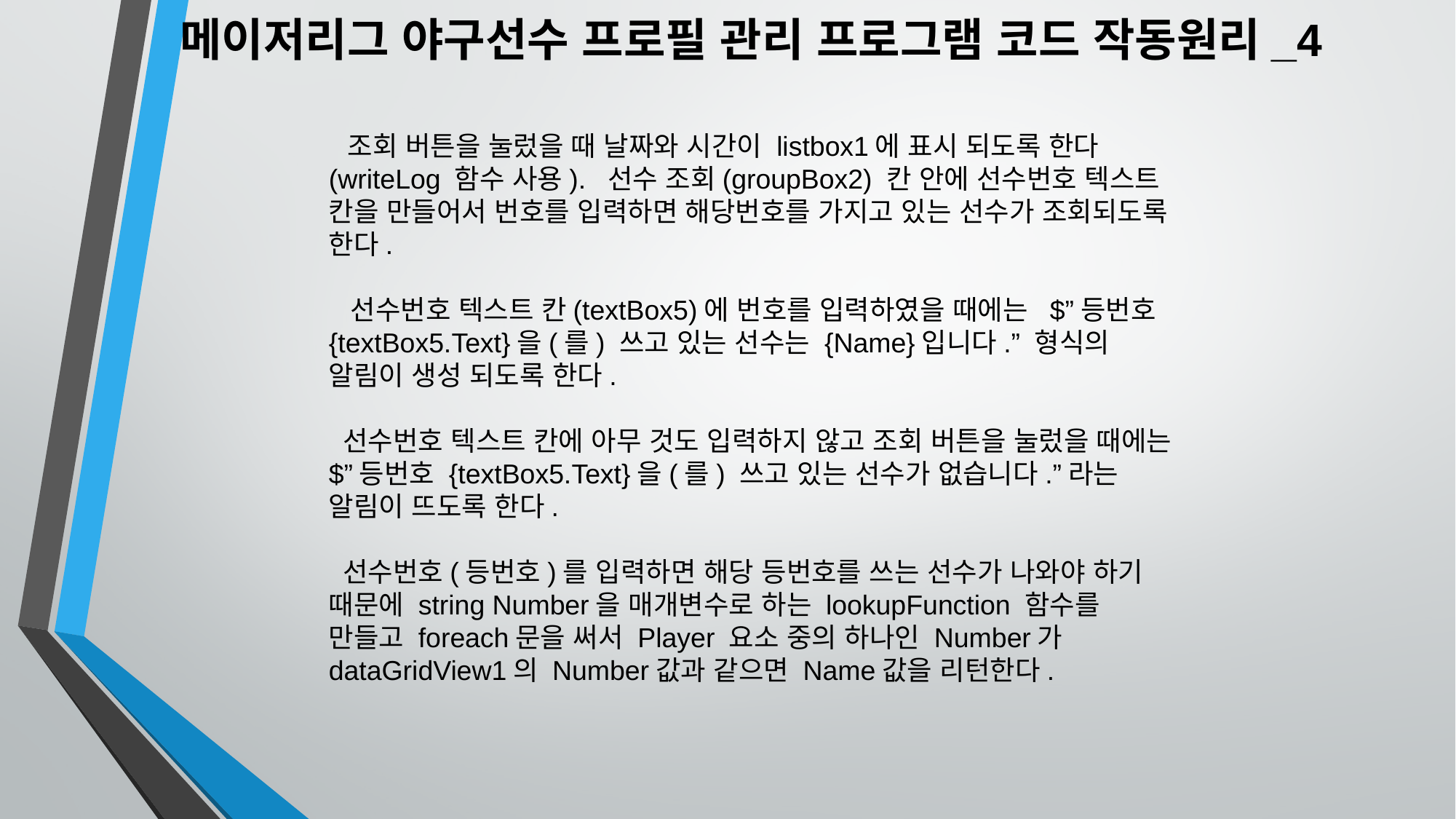

메이저리그 야구선수 프로필 관리 프로그램 코드 작동원리_4
  조회 버튼을 눌렀을 때 날짜와 시간이 listbox1에 표시 되도록 한다(writeLog 함수 사용).  선수 조회(groupBox2) 칸 안에 선수번호 텍스트 칸을 만들어서 번호를 입력하면 해당번호를 가지고 있는 선수가 조회되도록 한다.

  선수번호 텍스트 칸(textBox5)에 번호를 입력하였을 때에는  $”등번호 {textBox5.Text}을(를) 쓰고 있는 선수는 {Name}입니다.” 형식의 알림이 생성 되도록 한다.

 선수번호 텍스트 칸에 아무 것도 입력하지 않고 조회 버튼을 눌렀을 때에는 $”등번호 {textBox5.Text}을(를) 쓰고 있는 선수가 없습니다.”라는 알림이 뜨도록 한다.

 선수번호(등번호)를 입력하면 해당 등번호를 쓰는 선수가 나와야 하기 때문에 string Number을 매개변수로 하는 lookupFunction 함수를 만들고 foreach문을 써서 Player 요소 중의 하나인 Number가 dataGridView1의 Number값과 같으면 Name값을 리턴한다.